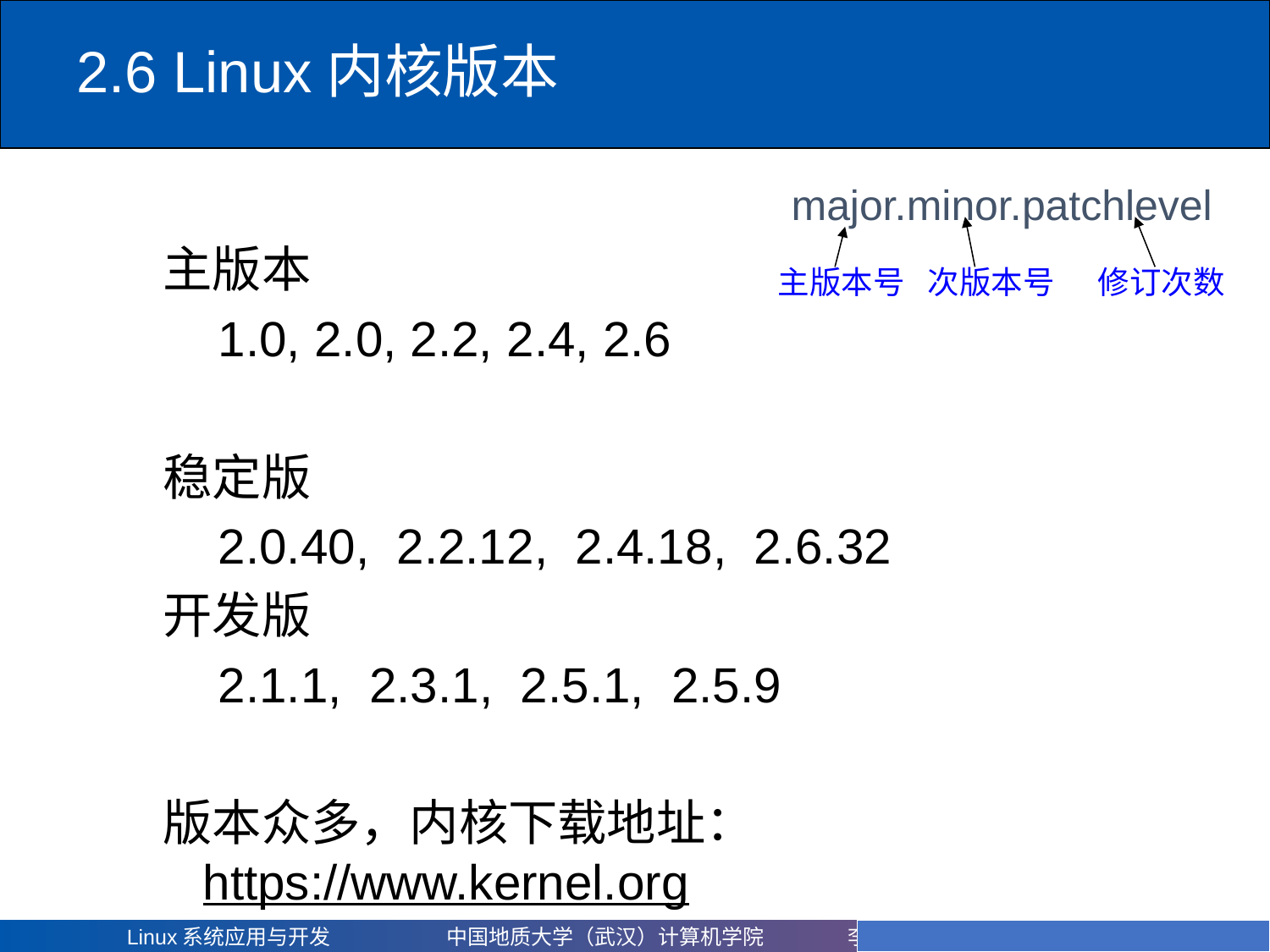

# 2.6 Linux内核版本

                                                     major.minor.patchlevel
主版本
    1.0, 2.0, 2.2, 2.4, 2.6

稳定版
    2.0.40,  2.2.12,  2.4.18,  2.6.32
开发版
    2.1.1,  2.3.1,  2.5.1,  2.5.9

版本众多，内核下载地址：https://www.kernel.org

主版本号
次版本号
修订次数